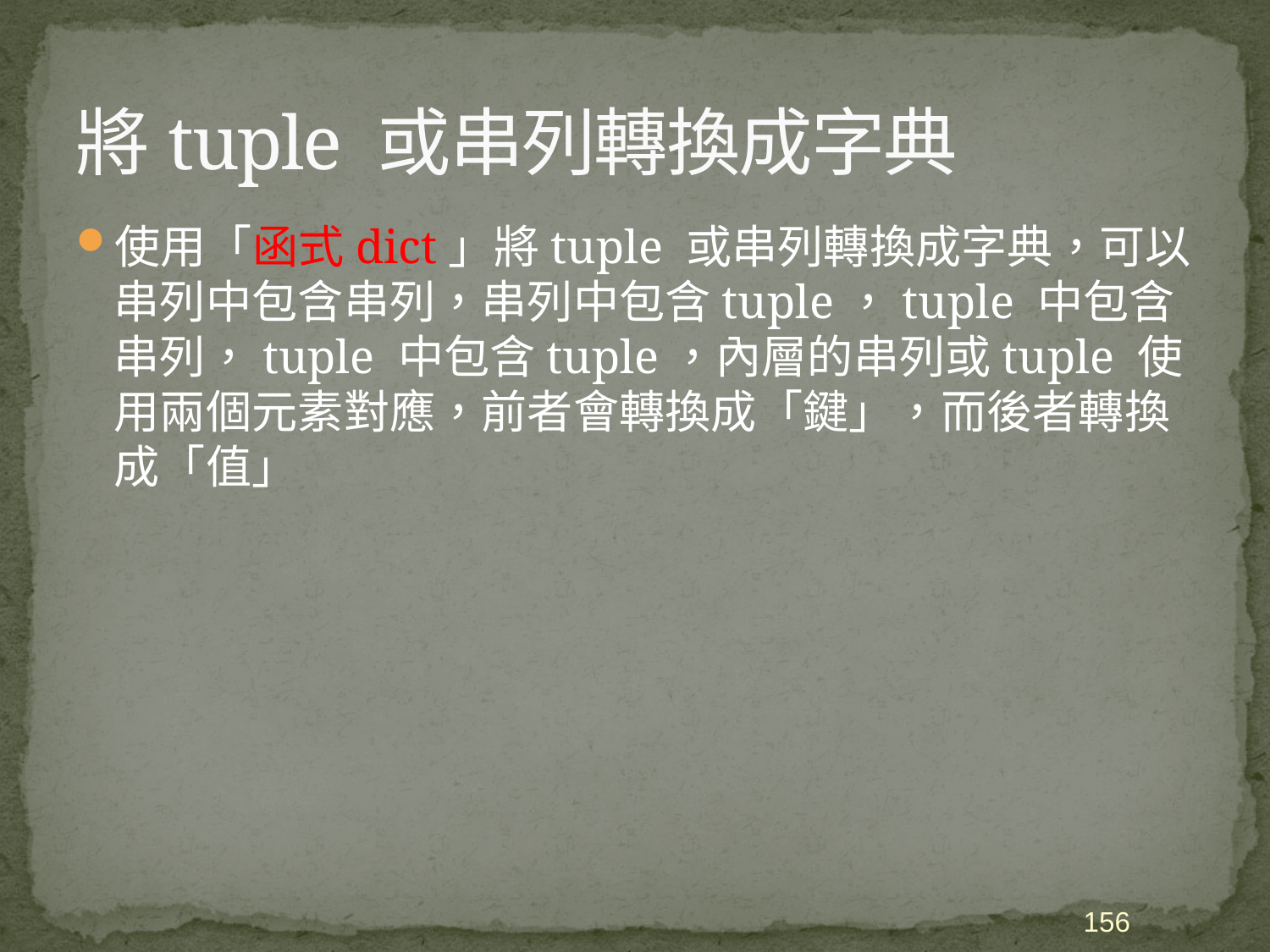

# 將tuple 或串列轉換成字典
使用「函式dict」將tuple 或串列轉換成字典，可以串列中包含串列，串列中包含tuple，tuple 中包含串列，tuple 中包含tuple，內層的串列或tuple 使用兩個元素對應，前者會轉換成「鍵」，而後者轉換成「值」
156